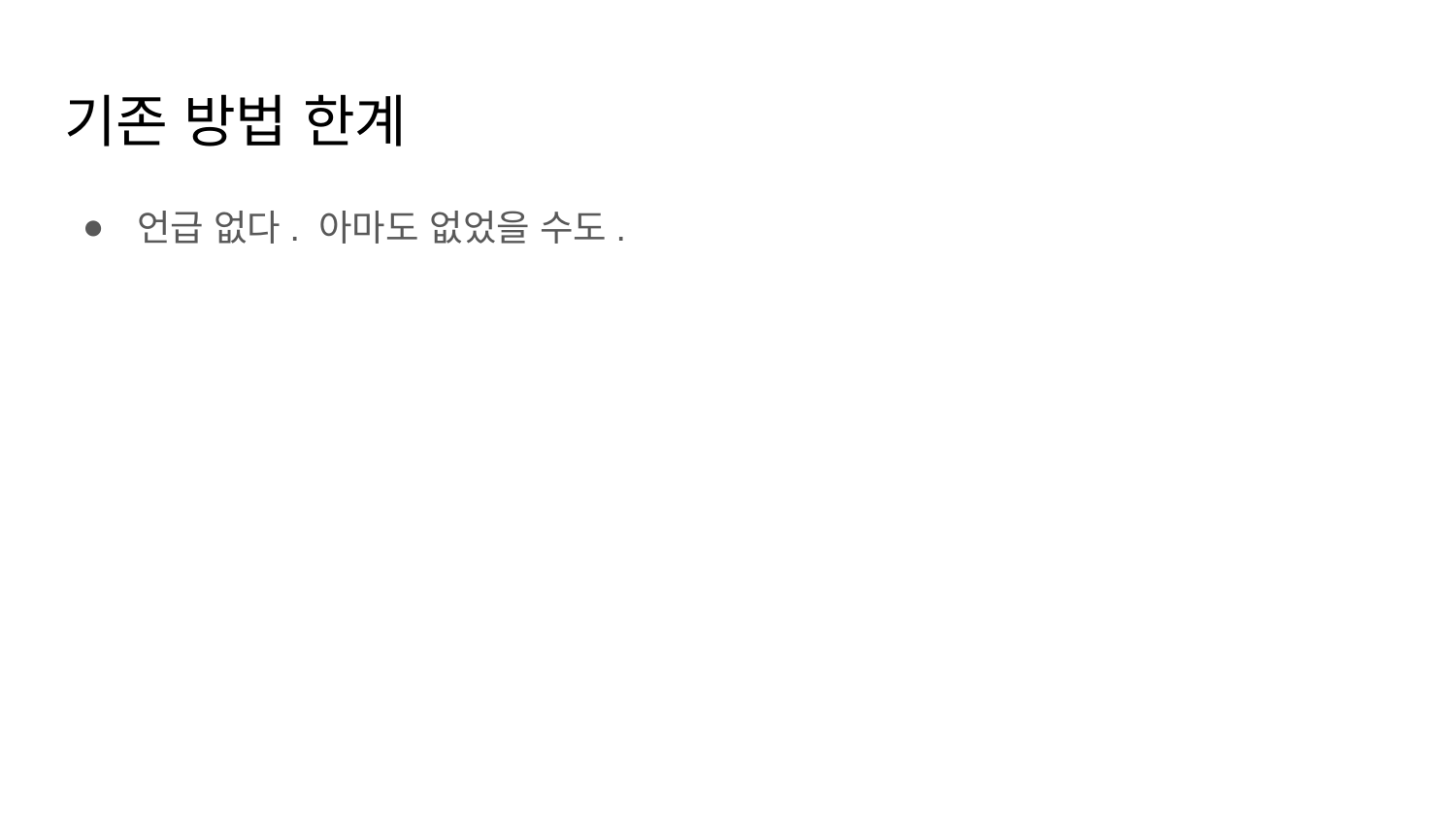

# 기존 방법 한계
언급 없다. 아마도 없었을 수도.